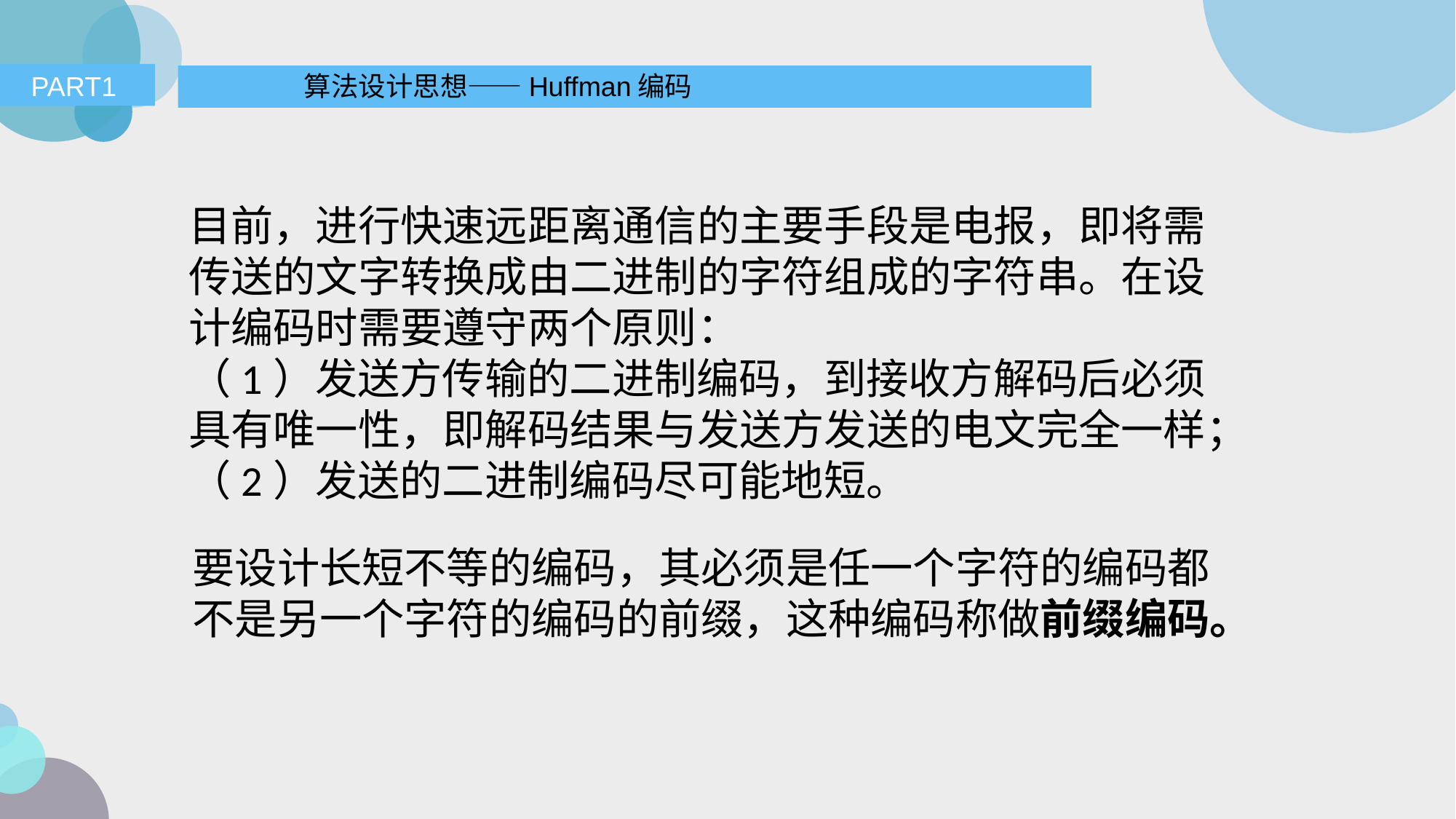

PART1
算法设计思想——Huffman编码

目前，进行快速远距离通信的主要手段是电报，即将需传送的文字转换成由二进制的字符组成的字符串。在设计编码时需要遵守两个原则：
（1）发送方传输的二进制编码，到接收方解码后必须具有唯一性，即解码结果与发送方发送的电文完全一样；
（2）发送的二进制编码尽可能地短。
要设计长短不等的编码，其必须是任一个字符的编码都不是另一个字符的编码的前缀，这种编码称做前缀编码。